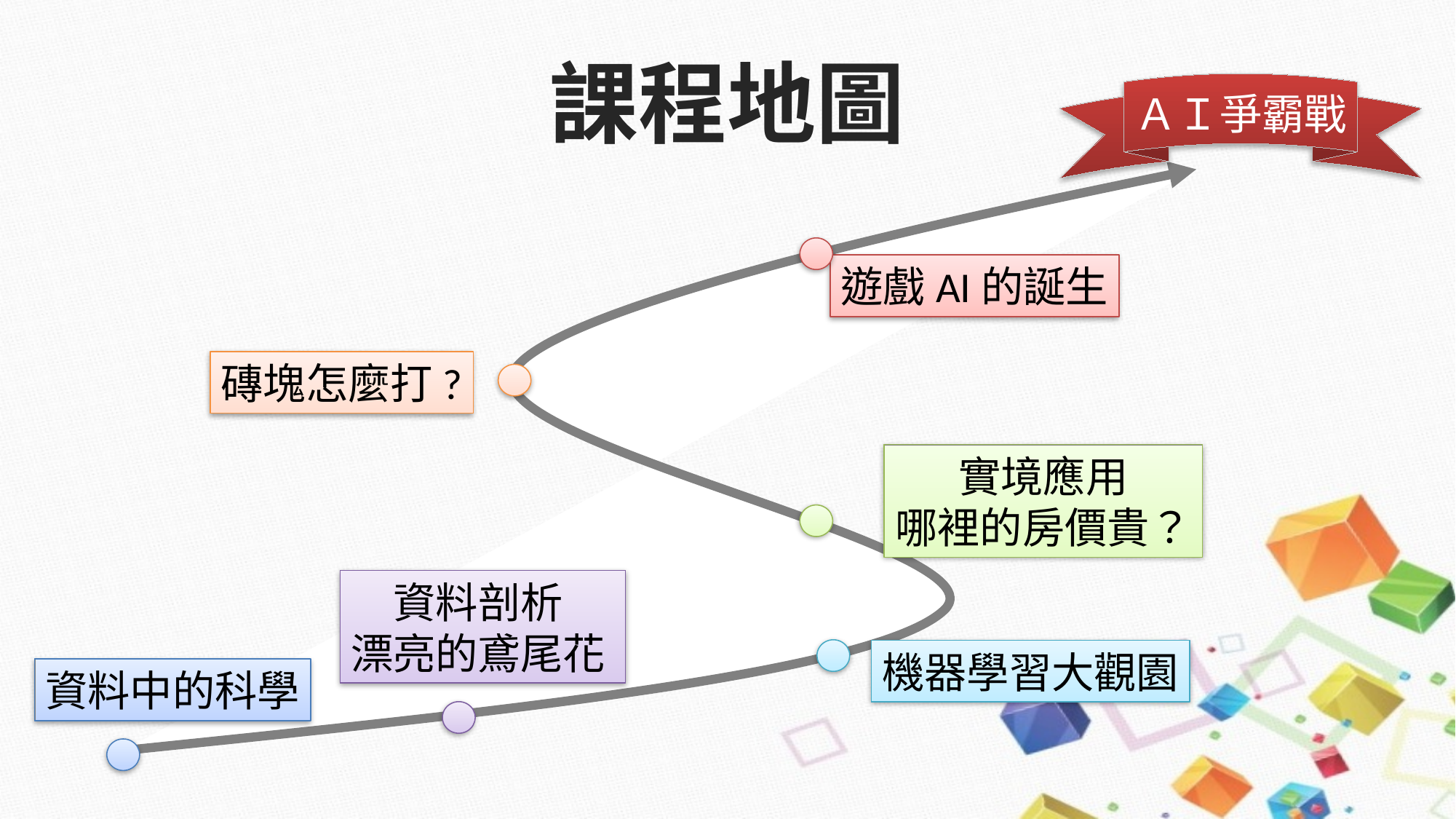

# 課程地圖
ＡＩ爭霸戰

遊戲AI的誕生
磚塊怎麼打?

實境應用
哪裡的房價貴？

資料剖析
漂亮的鳶尾花

機器學習大觀園
資料中的科學